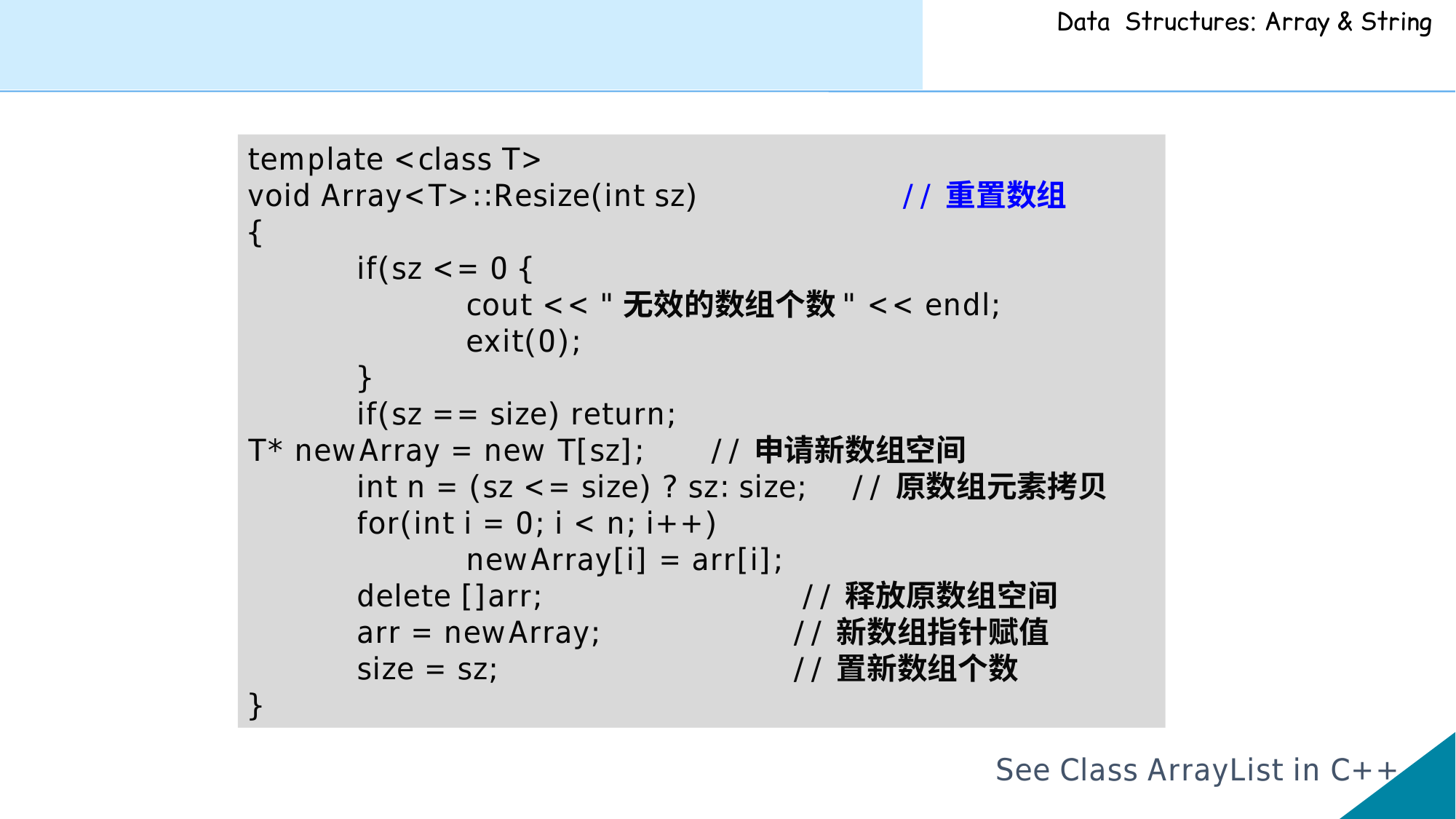

template <class T>
void Array<T>::Resize(int sz)		//重置数组
{
	if(sz <= 0 {                                                         			cout << "无效的数组个数" << endl;		    		exit(0);
	}
	if(sz == size) return;					T* newArray = new T[sz];	   //申请新数组空间
	int n = (sz <= size) ? sz: size;     //原数组元素拷贝
	for(int i = 0; i < n; i++)						newArray[i] = arr[i];					delete []arr;			 //释放原数组空间
	arr = newArray;		//新数组指针赋值
	size = sz;			//置新数组个数
}
See Class ArrayList in C++